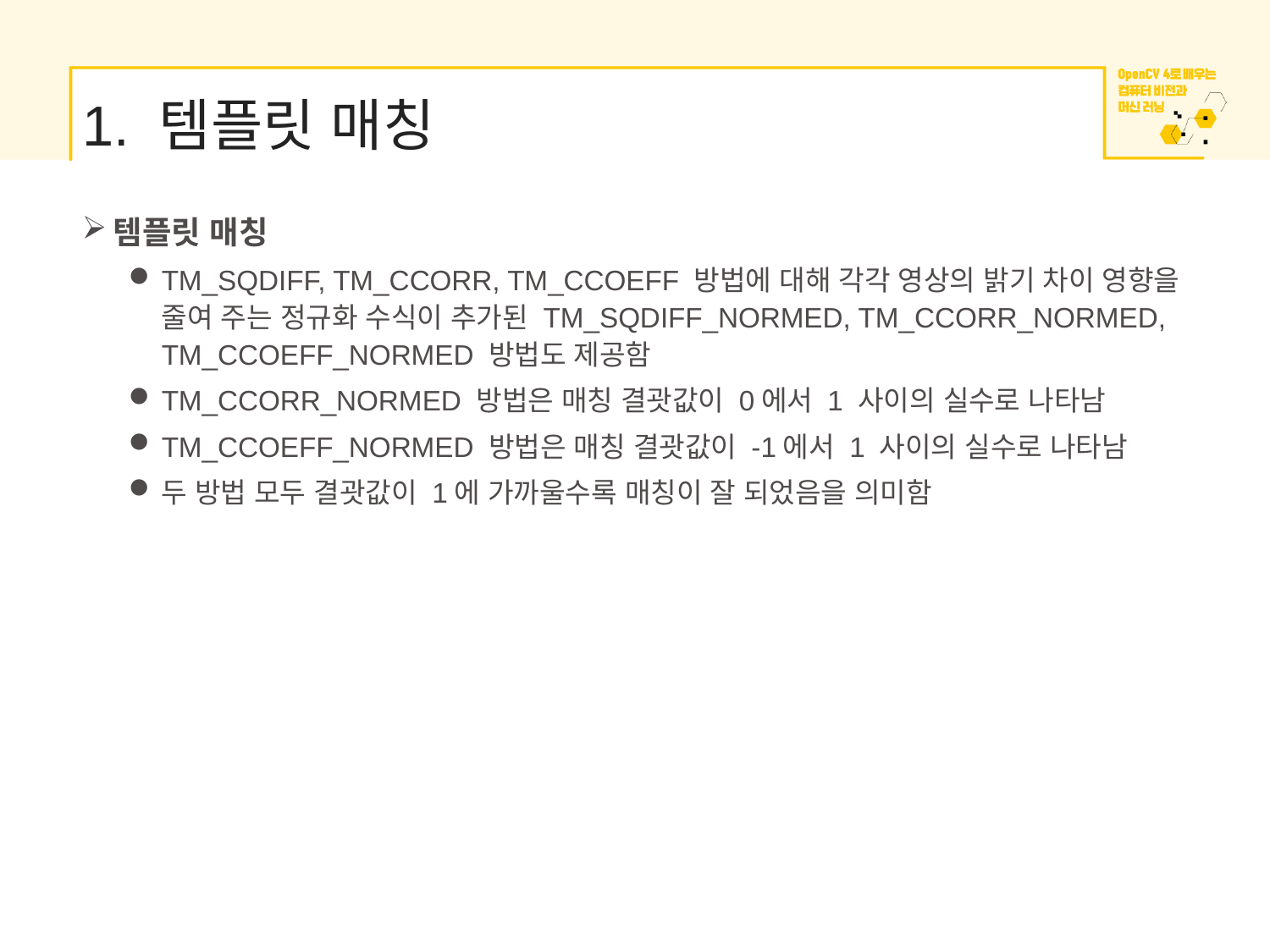

# 1. 템플릿 매칭
템플릿 매칭
TM_SQDIFF, TM_CCORR, TM_CCOEFF 방법에 대해 각각 영상의 밝기 차이 영향을 줄여 주는 정규화 수식이 추가된 TM_SQDIFF_NORMED, TM_CCORR_NORMED, TM_CCOEFF_NORMED 방법도 제공함
TM_CCORR_NORMED 방법은 매칭 결괏값이 0에서 1 사이의 실수로 나타남
TM_CCOEFF_NORMED 방법은 매칭 결괏값이 -1에서 1 사이의 실수로 나타남
두 방법 모두 결괏값이 1에 가까울수록 매칭이 잘 되었음을 의미함